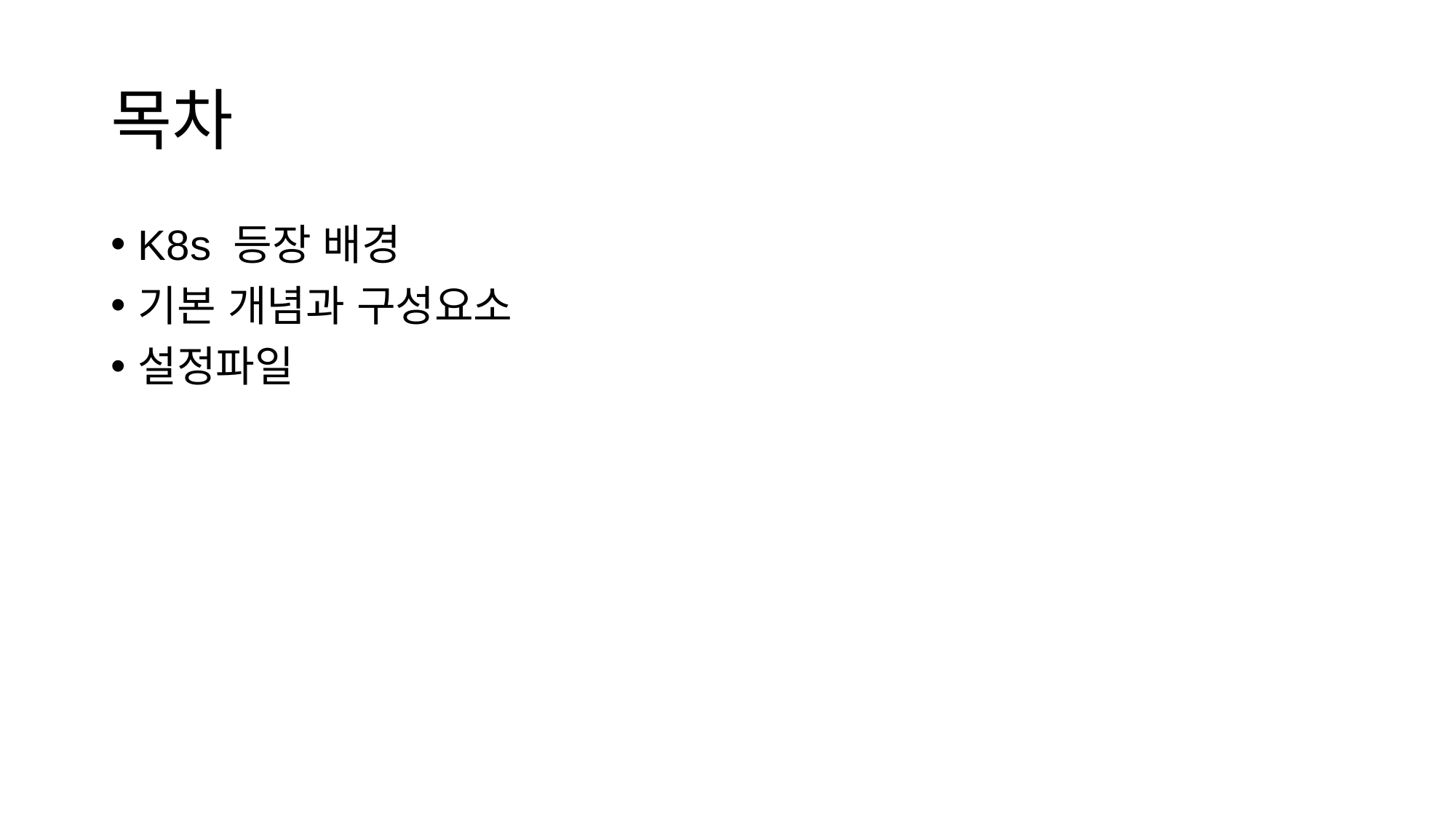

# 목차
K8s 등장 배경
기본 개념과 구성요소
설정파일